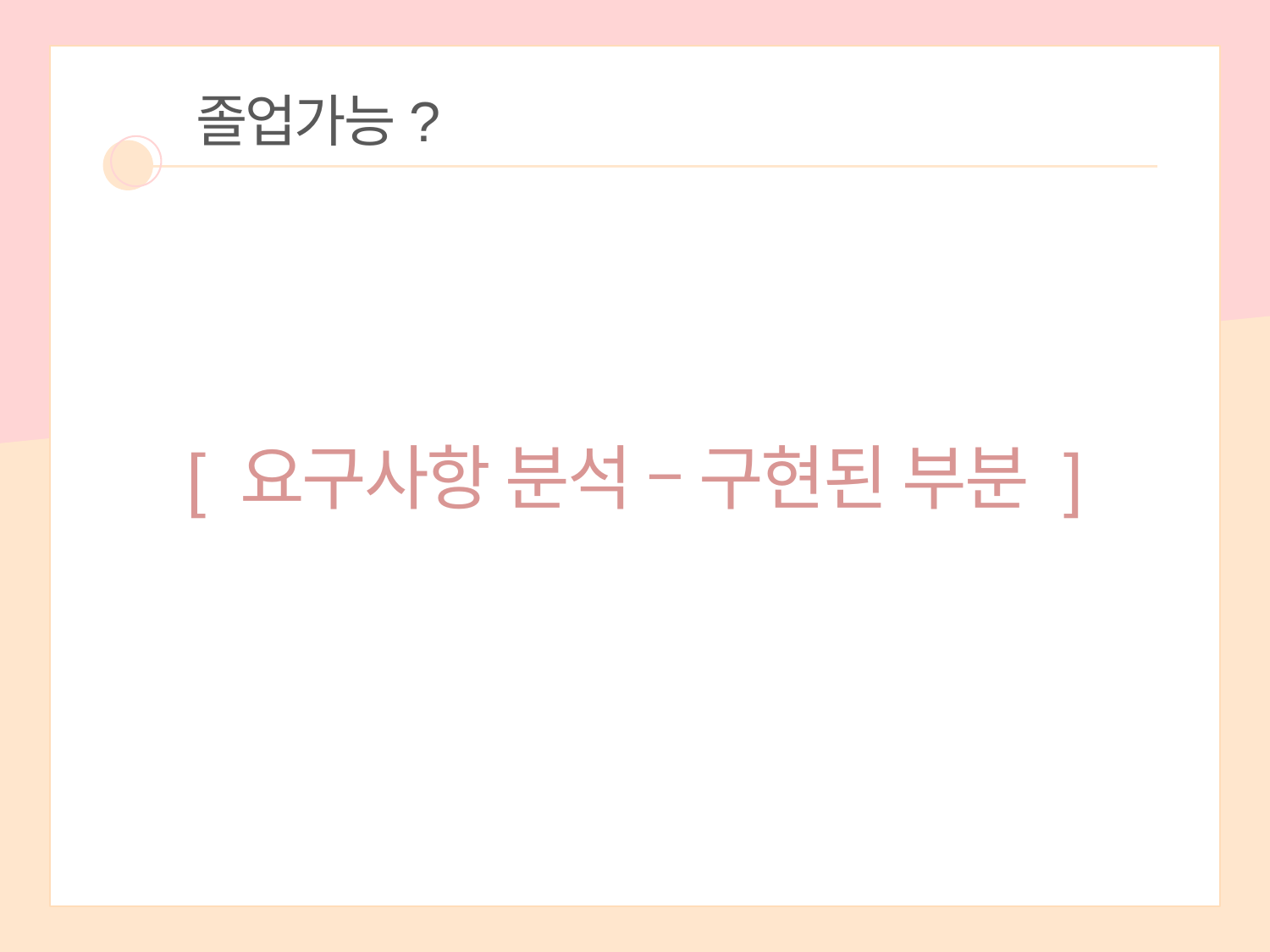

졸업가능?
[ 요구사항 분석 – 구현된 부분 ]